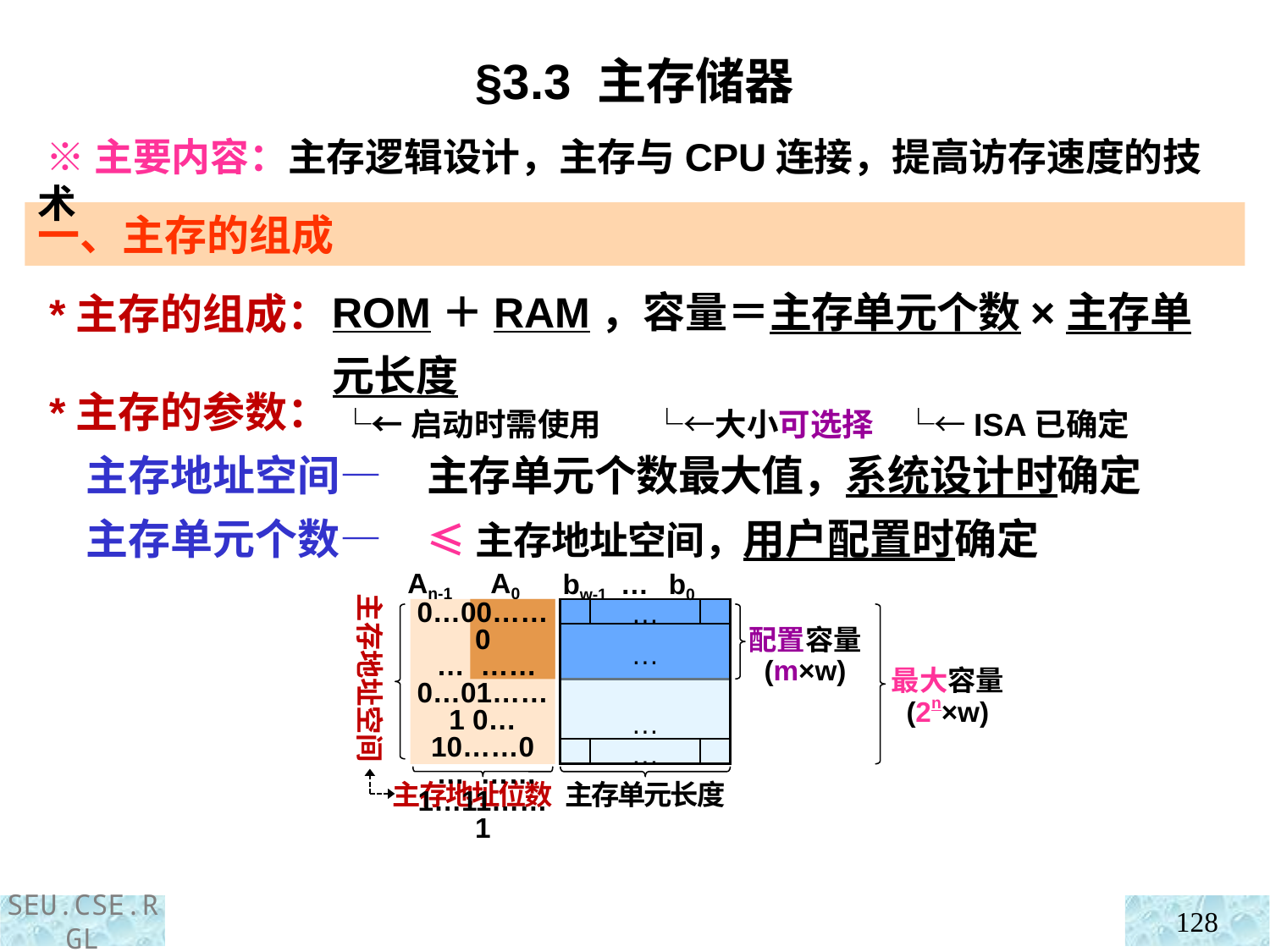

§3.3 主存储器
 ※主要内容：主存逻辑设计，主存与CPU连接，提高访存速度的技术
一、主存的组成
ROM＋RAM，容量＝主存单元个数×主存单元长度
 └←启动时需使用       └←大小可选择    └←ISA已确定
 *主存的组成：

 *主存的参数：
    主存地址空间—
    主存单元个数—
主存单元个数最大值，系统设计时确定
≤主存地址空间，用户配置时确定
An-1     A0
bw-1   …   b0
主存地址空间
0…00……0
 …  ……
0…01……1 0…10……0
 …  ……
1…11……1
…
…

…
…

最大容量
(2n×w)

主存地址位数
主存单元长度

配置容量
(m×w)
128